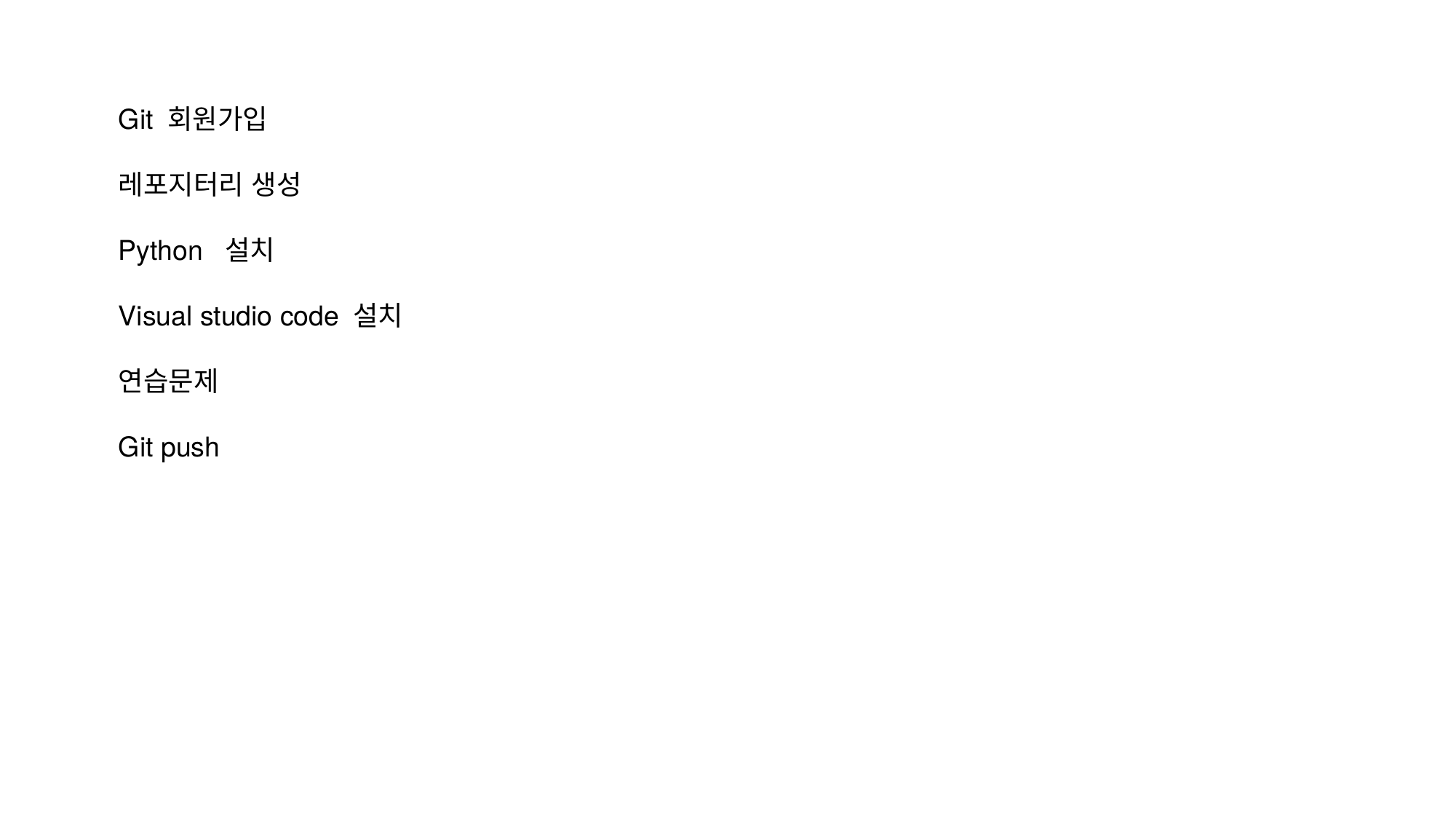

Git 회원가입

레포지터리 생성

Python  설치

Visual studio code 설치

연습문제

Git push